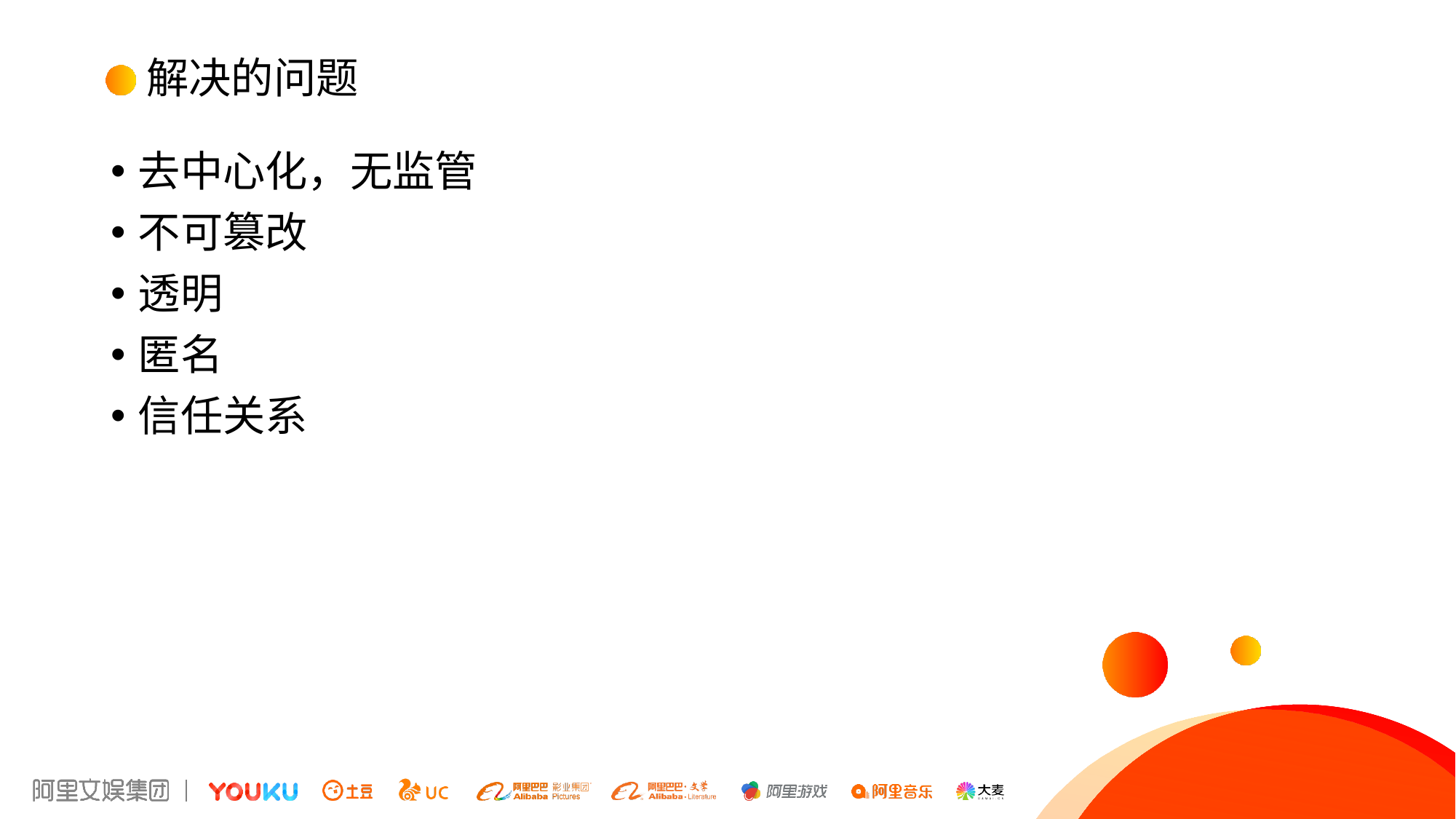

# 解决的问题
去中心化，无监管
不可篡改
透明
匿名
信任关系